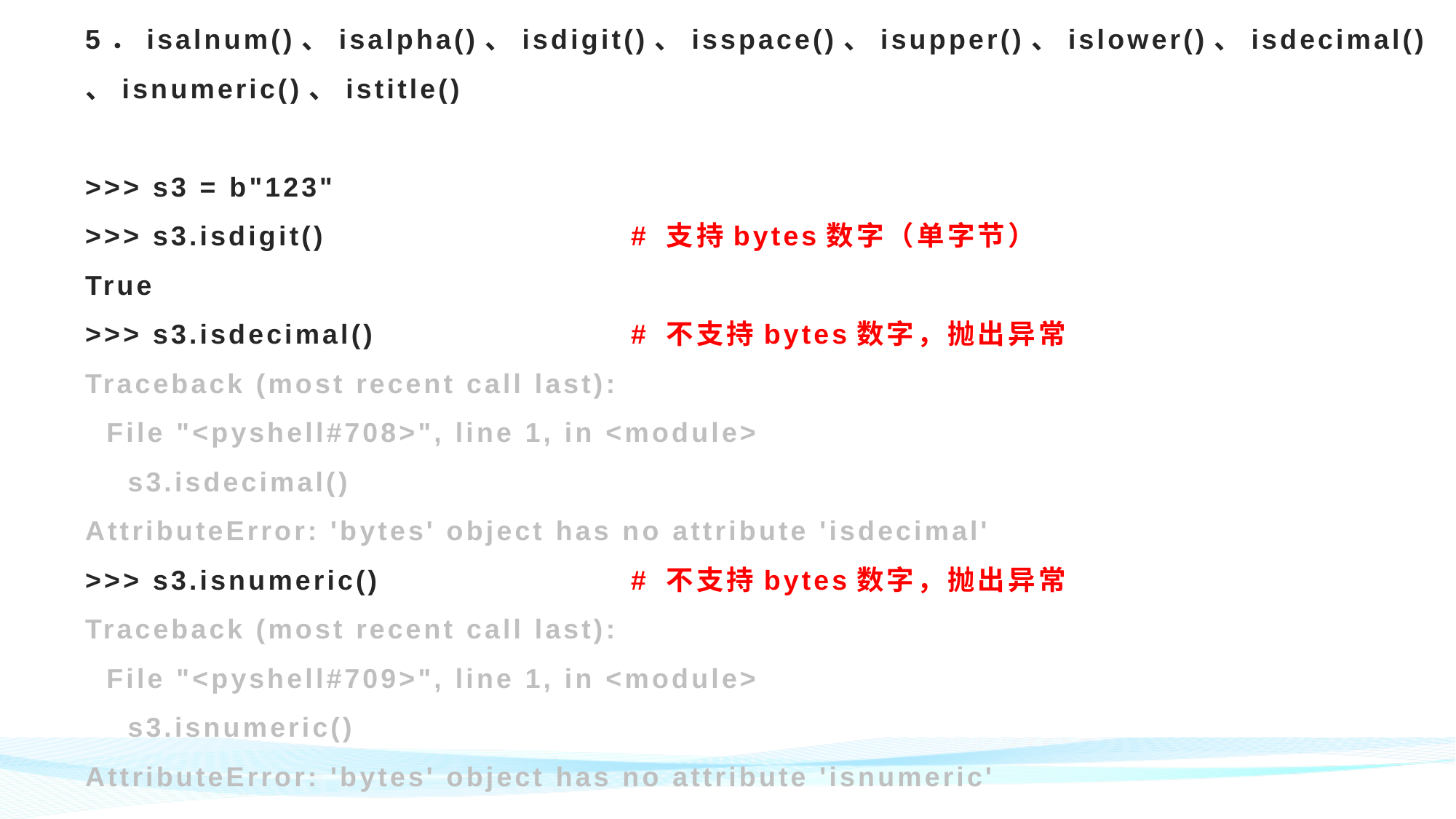

# 5．isalnum()、isalpha()、isdigit()、isspace()、isupper()、islower()、isdecimal()、isnumeric()、istitle() >>> s3 = b"123" >>> s3.isdigit()			# 支持bytes数字（单字节） True >>> s3.isdecimal()			# 不支持bytes数字，抛出异常 Traceback (most recent call last): File "<pyshell#708>", line 1, in <module> s3.isdecimal() AttributeError: 'bytes' object has no attribute 'isdecimal' >>> s3.isnumeric()			# 不支持bytes数字，抛出异常 Traceback (most recent call last): File "<pyshell#709>", line 1, in <module> s3.isnumeric() AttributeError: 'bytes' object has no attribute 'isnumeric'